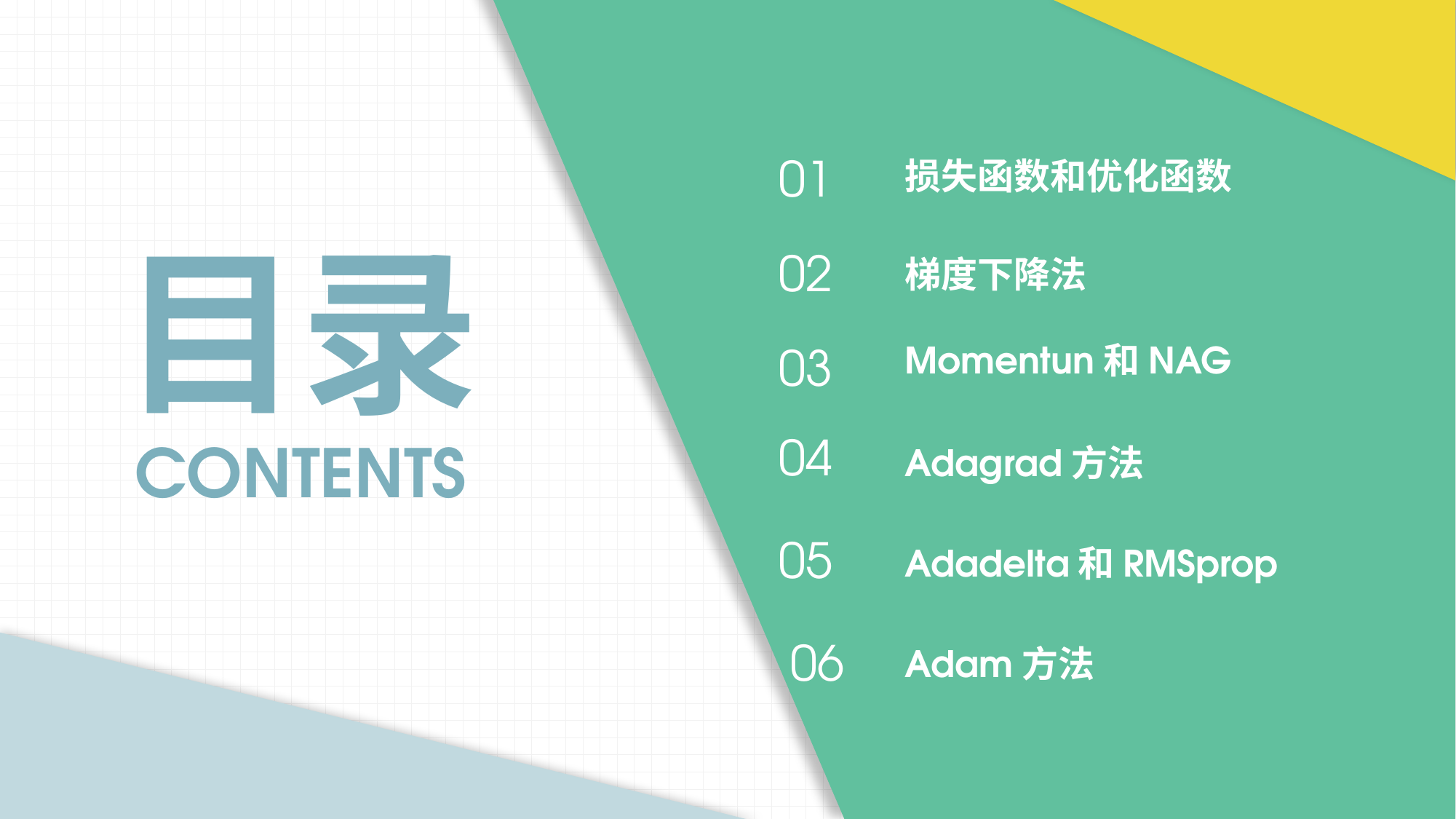

01
损失函数和优化函数
02
梯度下降法
03
Momentun和NAG
04
Adagrad方法
05
Adadelta和RMSprop
06
Adam方法